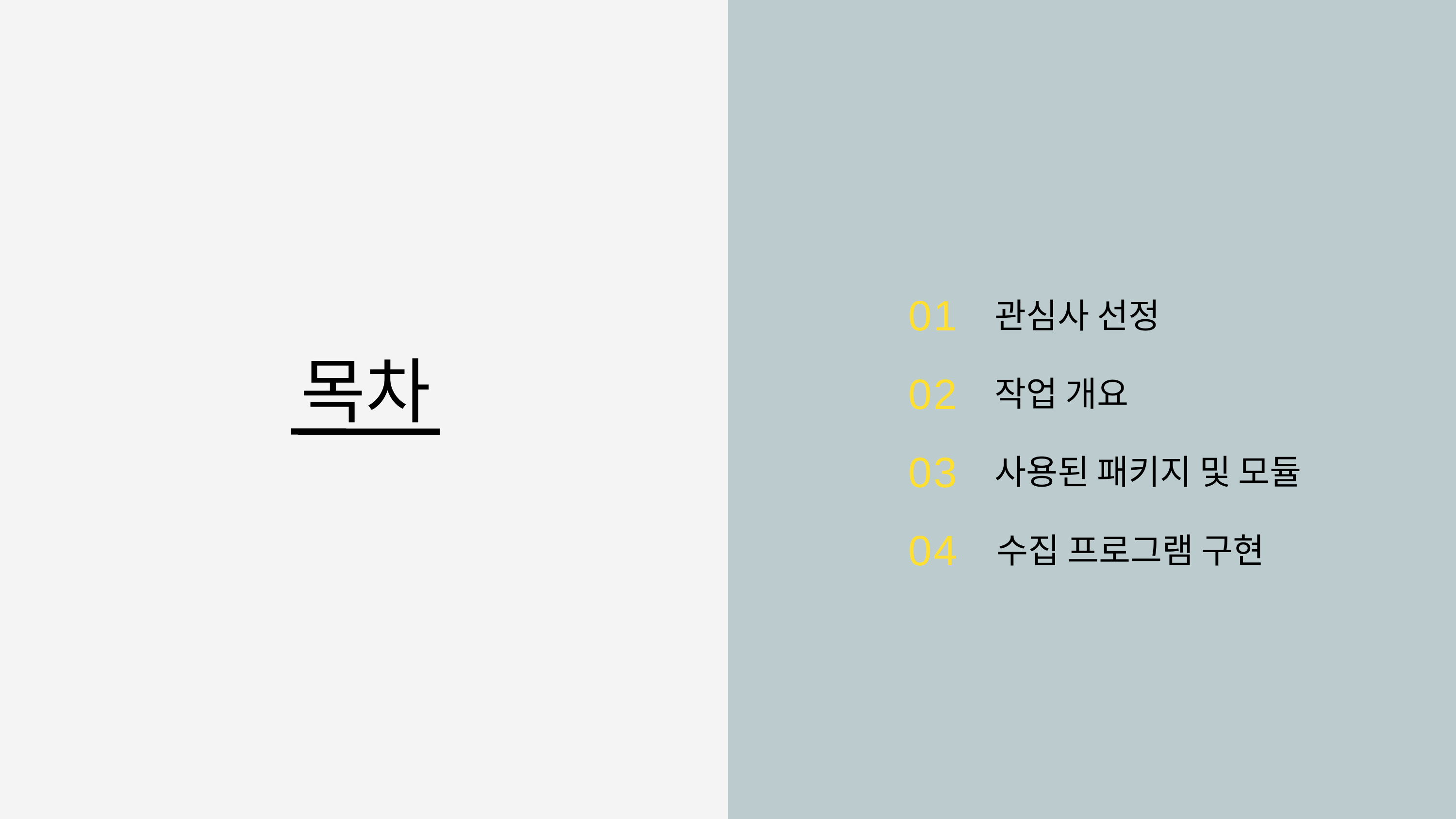

01
관심사 선정
목차
02
작업 개요

03
사용된 패키지 및 모듈
04
수집 프로그램 구현